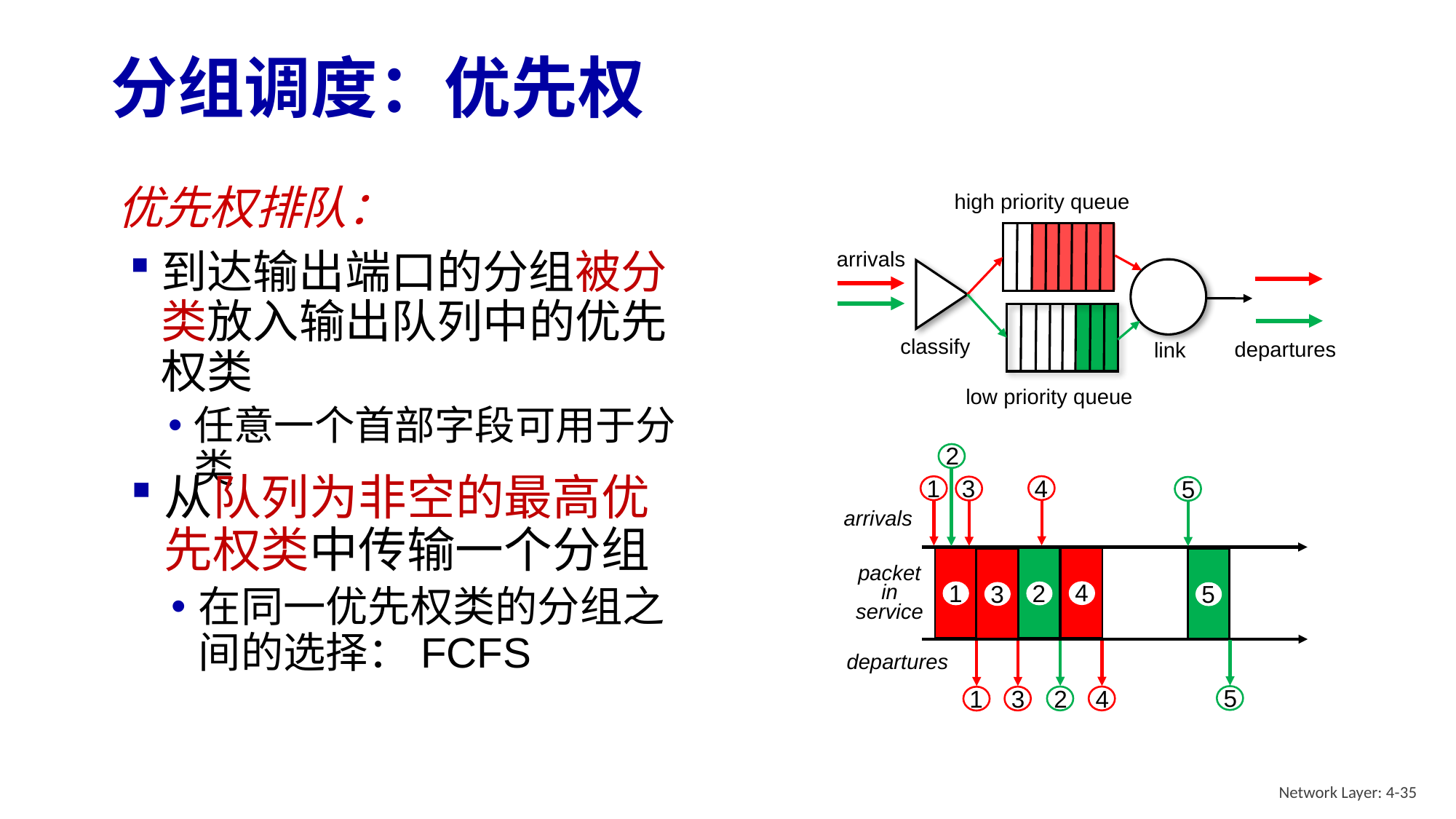

# 分组调度：优先权
优先权排队：
到达输出端口的分组被分类放入输出队列中的优先权类
任意一个首部字段可用于分类
high priority queue

arrivals

classify
departures
link

low priority queue
2

从队列为非空的最高优先权类中传输一个分组
在同一优先权类的分组之间的选择：FCFS
4

1

3

5

arrivals
packet in service
departures

4

1

2

3

5

5

2

4

3

1

Network Layer: 4-35